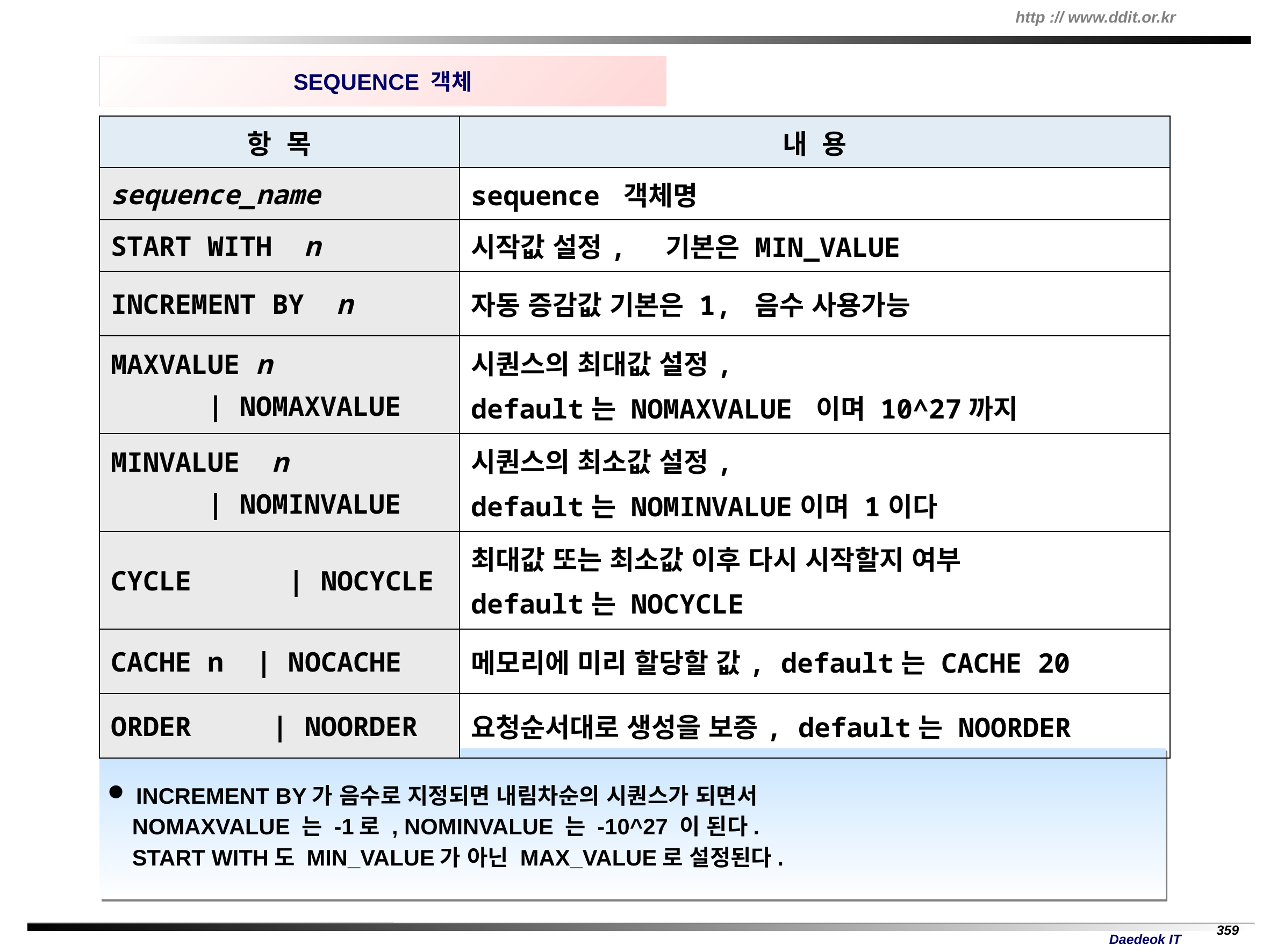

SEQUENCE 객체
| 항 목 | 내 용 |
| --- | --- |
| sequence\_name | sequence 객체명 |
| START WITH n | 시작값 설정, 기본은 MIN\_VALUE |
| INCREMENT BY n | 자동 증감값 기본은 1, 음수 사용가능 |
| MAXVALUE n | NOMAXVALUE | 시퀀스의 최대값 설정, default는 NOMAXVALUE 이며 10^27까지 |
| MINVALUE n | NOMINVALUE | 시퀀스의 최소값 설정, default는 NOMINVALUE이며 1이다 |
| CYCLE | NOCYCLE | 최대값 또는 최소값 이후 다시 시작할지 여부 default는 NOCYCLE |
| CACHE n | NOCACHE | 메모리에 미리 할당할 값, default는 CACHE 20 |
| ORDER | NOORDER | 요청순서대로 생성을 보증, default는 NOORDER |
 INCREMENT BY가 음수로 지정되면 내림차순의 시퀀스가 되면서
    NOMAXVALUE 는 -1로 , NOMINVALUE 는 -10^27 이 된다.
    START WITH도 MIN_VALUE가 아닌 MAX_VALUE로 설정된다.